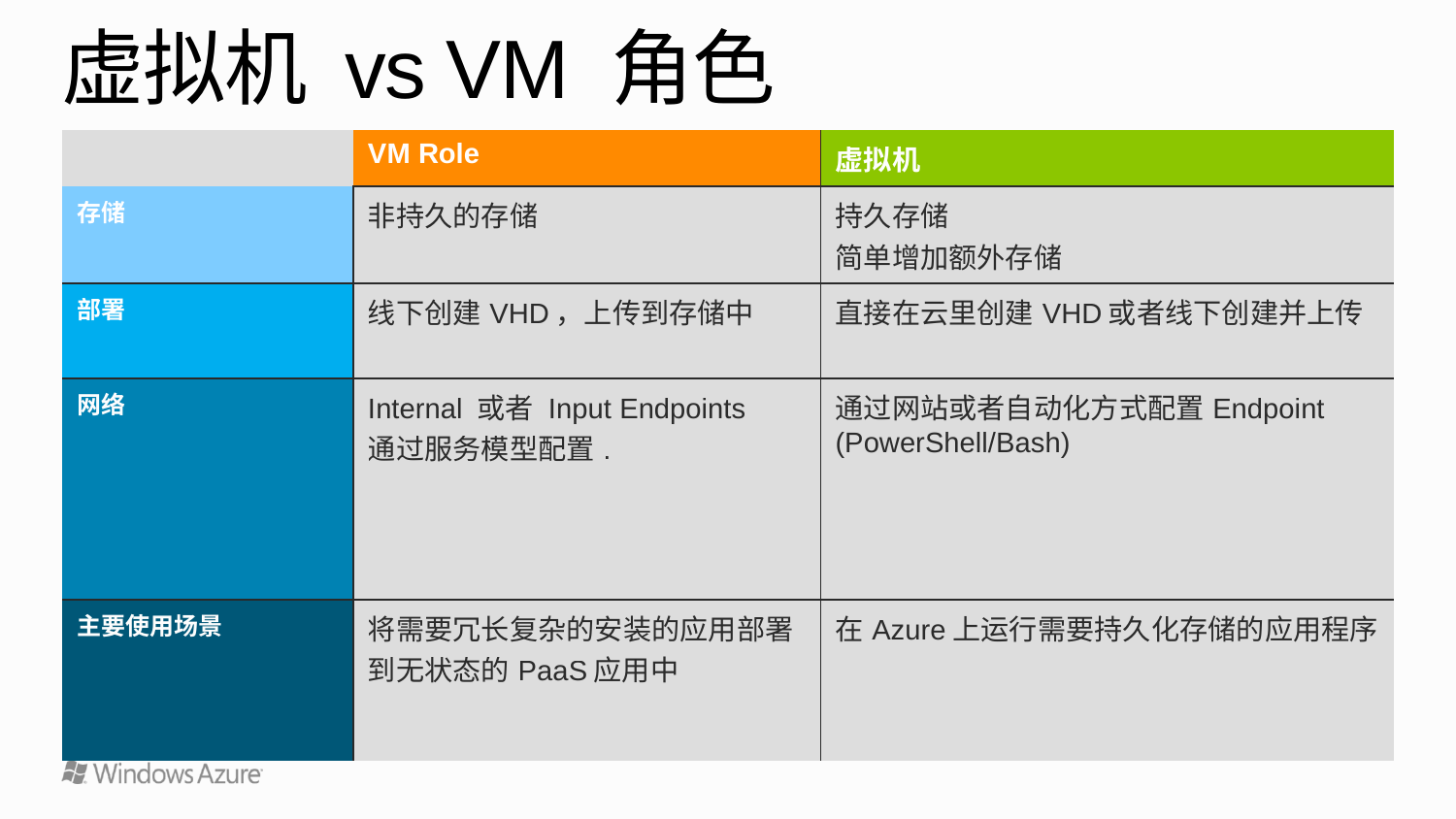

# 虚拟机 vs VM 角色
|  | VM Role | 虚拟机 |
| --- | --- | --- |
| 存储 | 非持久的存储 | 持久存储 简单增加额外存储 |
| 部署 | 线下创建VHD，上传到存储中 | 直接在云里创建VHD或者线下创建并上传 |
| 网络 | Internal 或者 Input Endpoints 通过服务模型配置. | 通过网站或者自动化方式配置Endpoint (PowerShell/Bash) |
| 主要使用场景 | 将需要冗长复杂的安装的应用部署到无状态的PaaS应用中 | 在Azure上运行需要持久化存储的应用程序 |